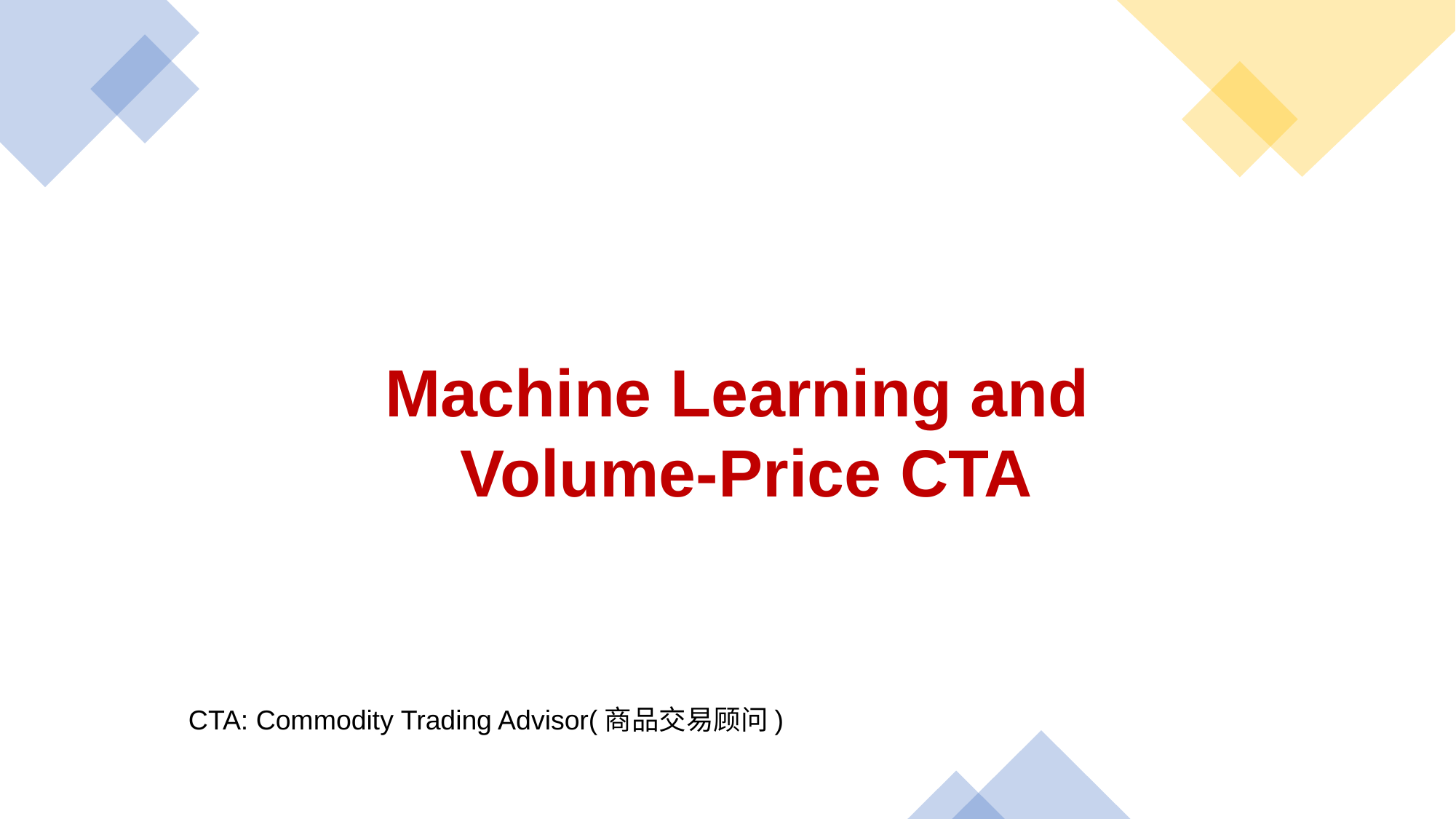

Machine Learning and
Volume-Price CTA
CTA: Commodity Trading Advisor(商品交易顾问)